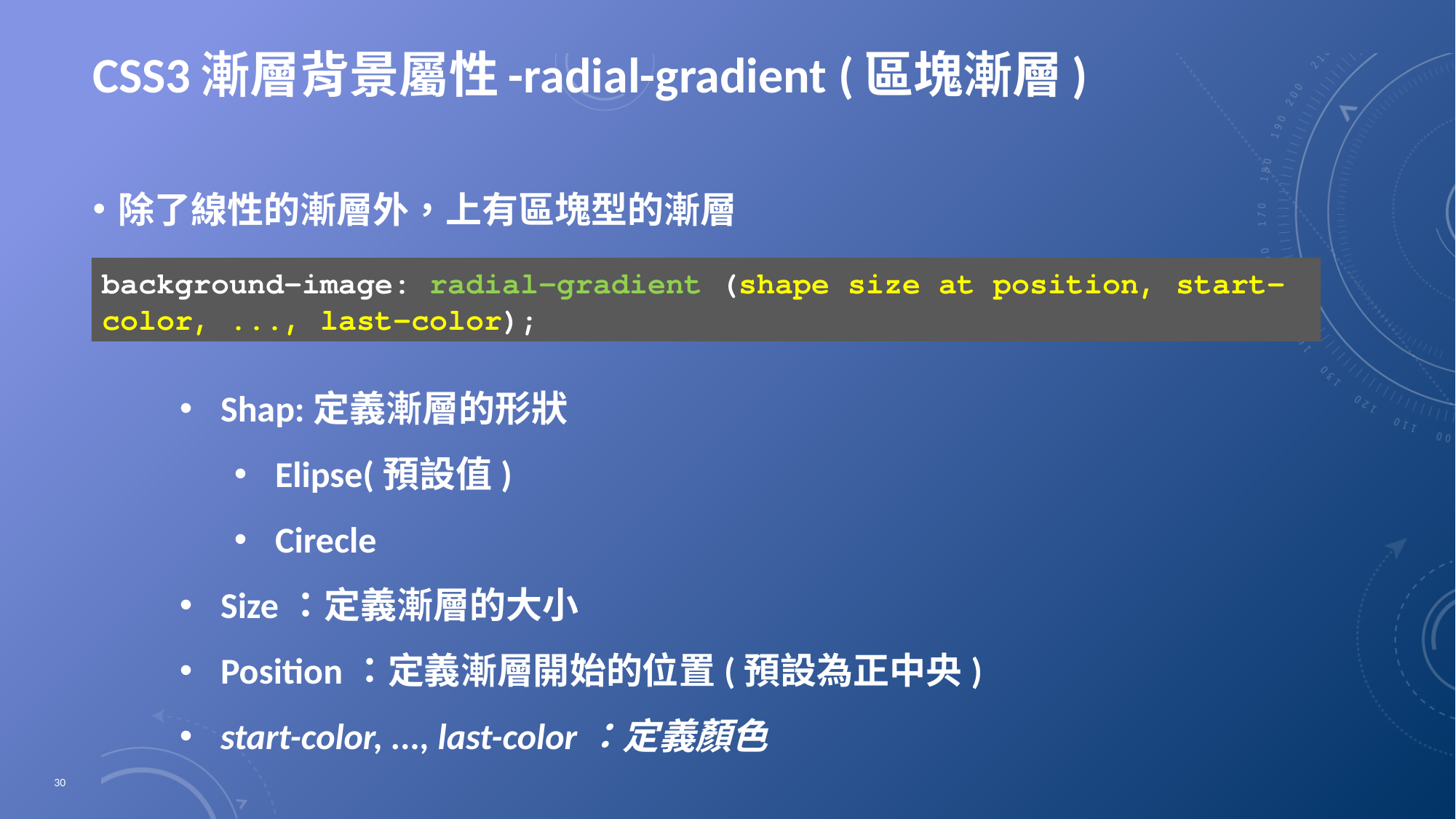

# CSS3漸層背景屬性-radial-gradient (區塊漸層)
除了線性的漸層外，上有區塊型的漸層

background-image: radial-gradient (shape size at position, start-color, ..., last-color);
Shap:定義漸層的形狀
Elipse(預設值)
Cirecle
Size：定義漸層的大小
Position：定義漸層開始的位置(預設為正中央)
start-color, ..., last-color：定義顏色
30